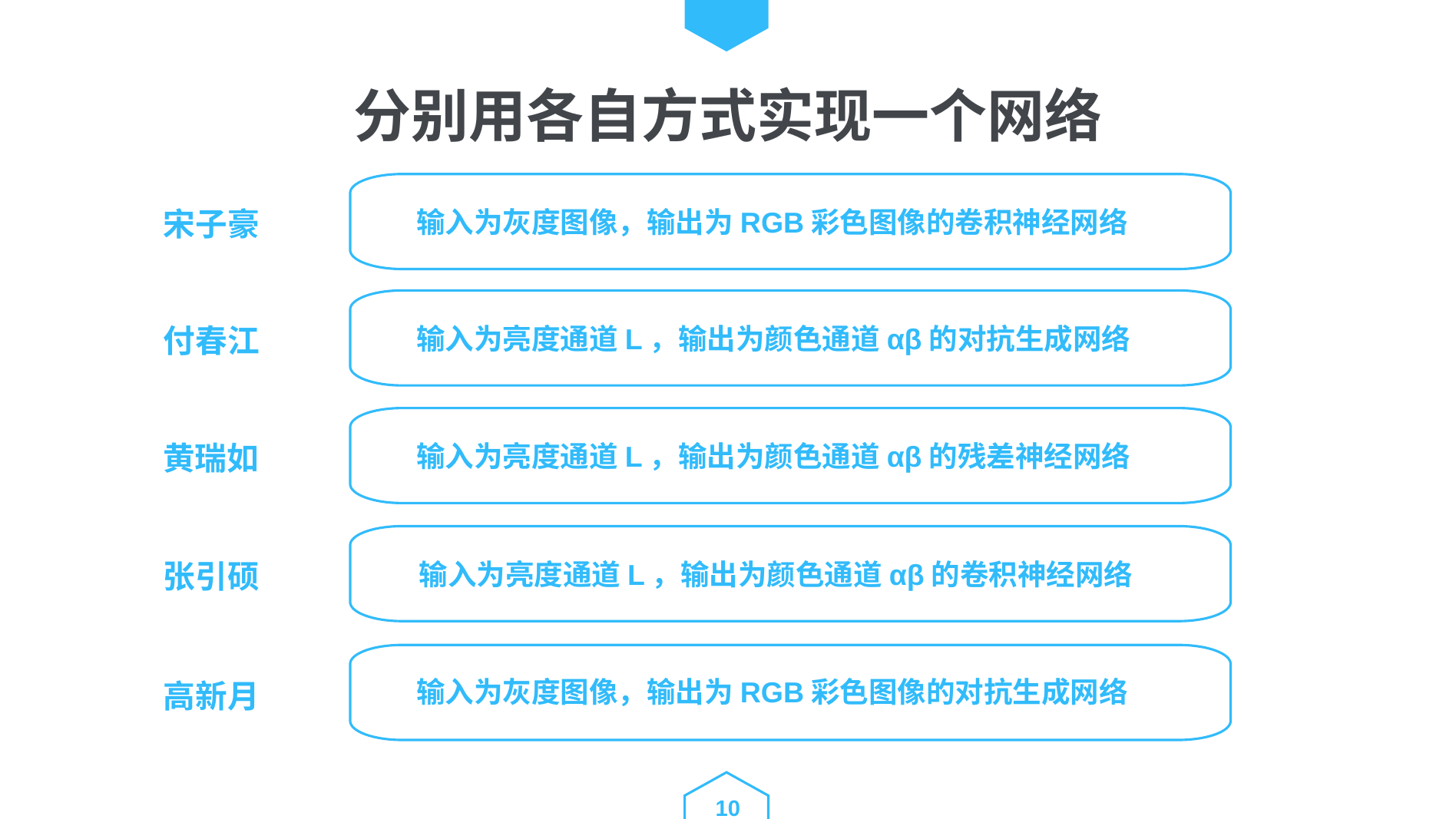

分别用各自方式实现一个网络

宋子豪
输入为灰度图像，输出为RGB彩色图像的卷积神经网络

付春江
输入为亮度通道L，输出为颜色通道αβ的对抗生成网络

黄瑞如
输入为亮度通道L，输出为颜色通道αβ的残差神经网络

张引硕
输入为亮度通道L，输出为颜色通道αβ的卷积神经网络

高新月
输入为灰度图像，输出为RGB彩色图像的对抗生成网络

10